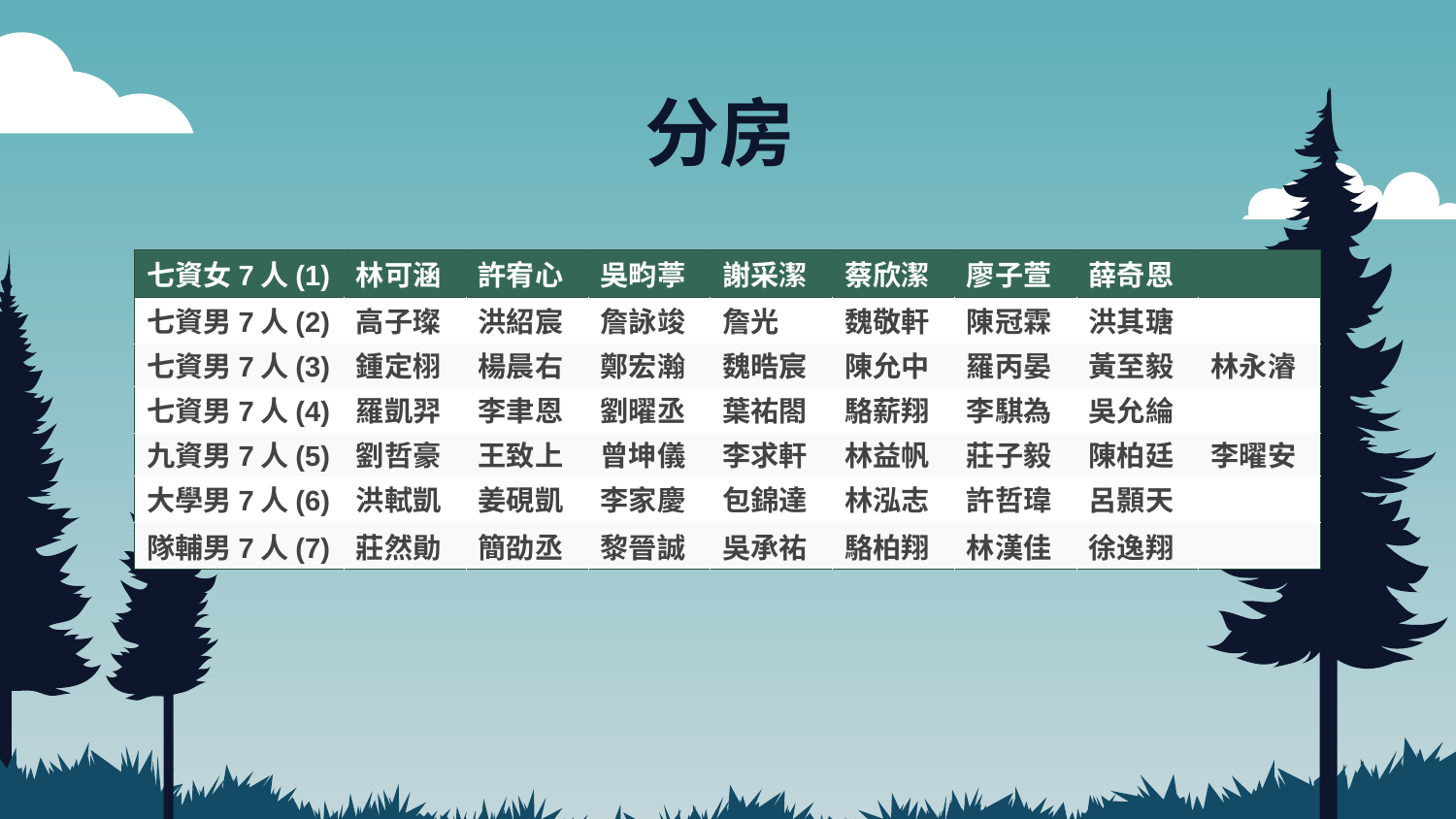

# 分房

| 七資女7人(1) | 林可涵 | 許宥心 | 吳畇葶 | 謝采潔 | 蔡欣潔 | 廖子萱 | 薛奇恩 |  |
| --- | --- | --- | --- | --- | --- | --- | --- | --- |
| 七資男7人(2) | 高子璨 | 洪紹宸 | 詹詠竣 | 詹光 | 魏敬軒 | 陳冠霖 | 洪其瑭 |  |
| 七資男7人(3) | 鍾定栩 | 楊晨右 | 鄭宏瀚 | 魏晧宸 | 陳允中 | 羅丙晏 | 黃至毅 | 林永濬 |
| 七資男7人(4) | 羅凱羿 | 李聿恩 | 劉曜丞 | 葉祐閤 | 駱薪翔 | 李騏為 | 吳允綸 |  |
| 九資男7人(5) | 劉哲豪 | 王致上 | 曾坤儀 | 李求軒 | 林益帆 | 莊子毅 | 陳柏廷 | 李曜安 |
| 大學男7人(6) | 洪軾凱 | 姜硯凱 | 李家慶 | 包錦達 | 林泓志 | 許哲瑋 | 呂顥天 |  |
| 隊輔男7人(7) | 莊然勛 | 簡劭丞 | 黎晉誠 | 吳承祐 | 駱柏翔 | 林漢佳 | 徐逸翔 |  |